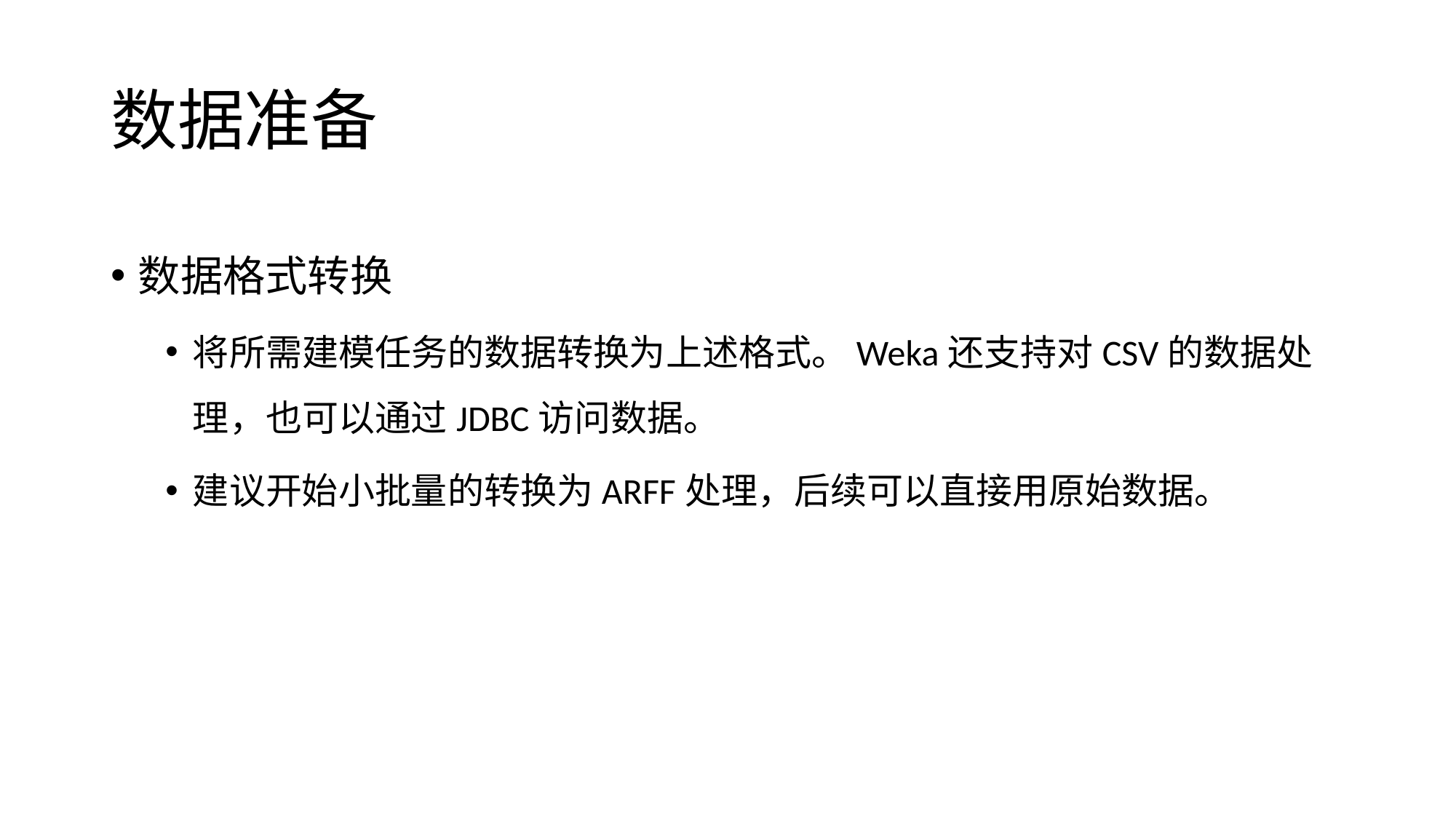

# 数据准备
数据格式转换
将所需建模任务的数据转换为上述格式。Weka还支持对CSV的数据处理，也可以通过JDBC访问数据。
建议开始小批量的转换为ARFF处理，后续可以直接用原始数据。